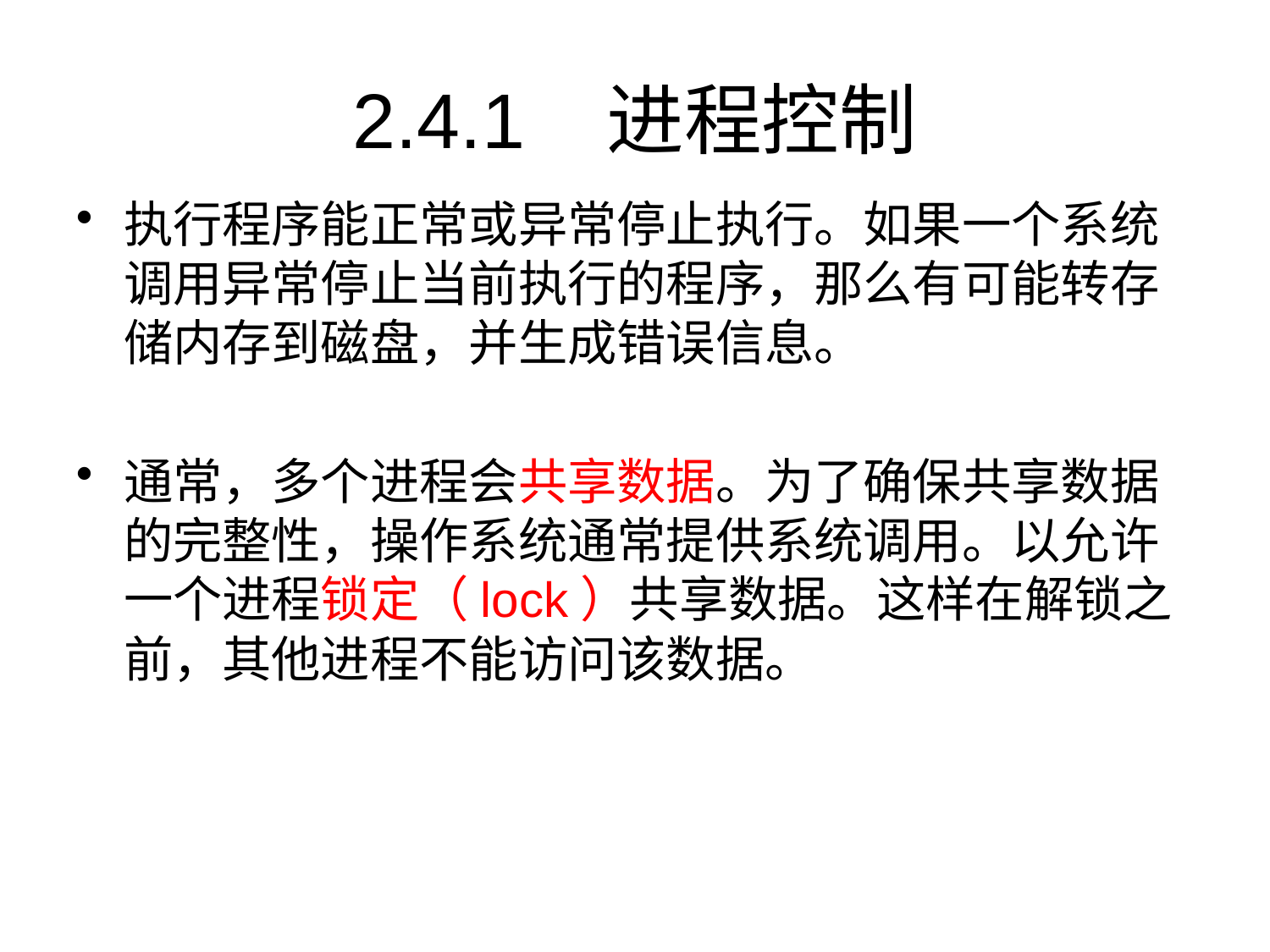

# 2.4.1	进程控制
执行程序能正常或异常停止执行。如果一个系统调用异常停止当前执行的程序，那么有可能转存储内存到磁盘，并生成错误信息。

通常，多个进程会共享数据。为了确保共享数据的完整性，操作系统通常提供系统调用。以允许一个进程锁定（lock）共享数据。这样在解锁之前，其他进程不能访问该数据。